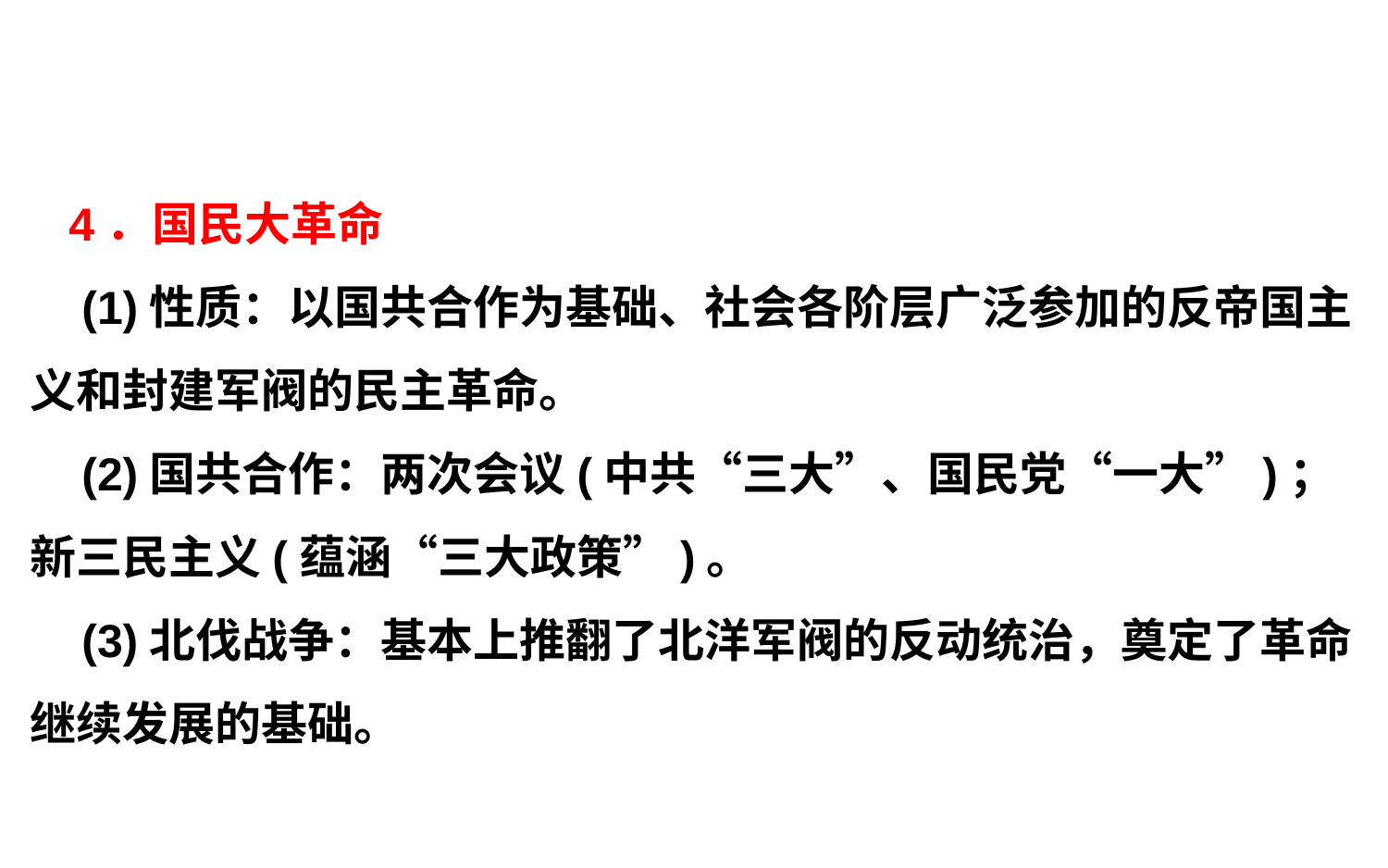

4．国民大革命
    (1)性质：以国共合作为基础、社会各阶层广泛参加的反帝国主义和封建军阀的民主革命。
    (2)国共合作：两次会议(中共“三大”、国民党“一大”)；新三民主义(蕴涵“三大政策”)。
    (3)北伐战争：基本上推翻了北洋军阀的反动统治，奠定了革命继续发展的基础。